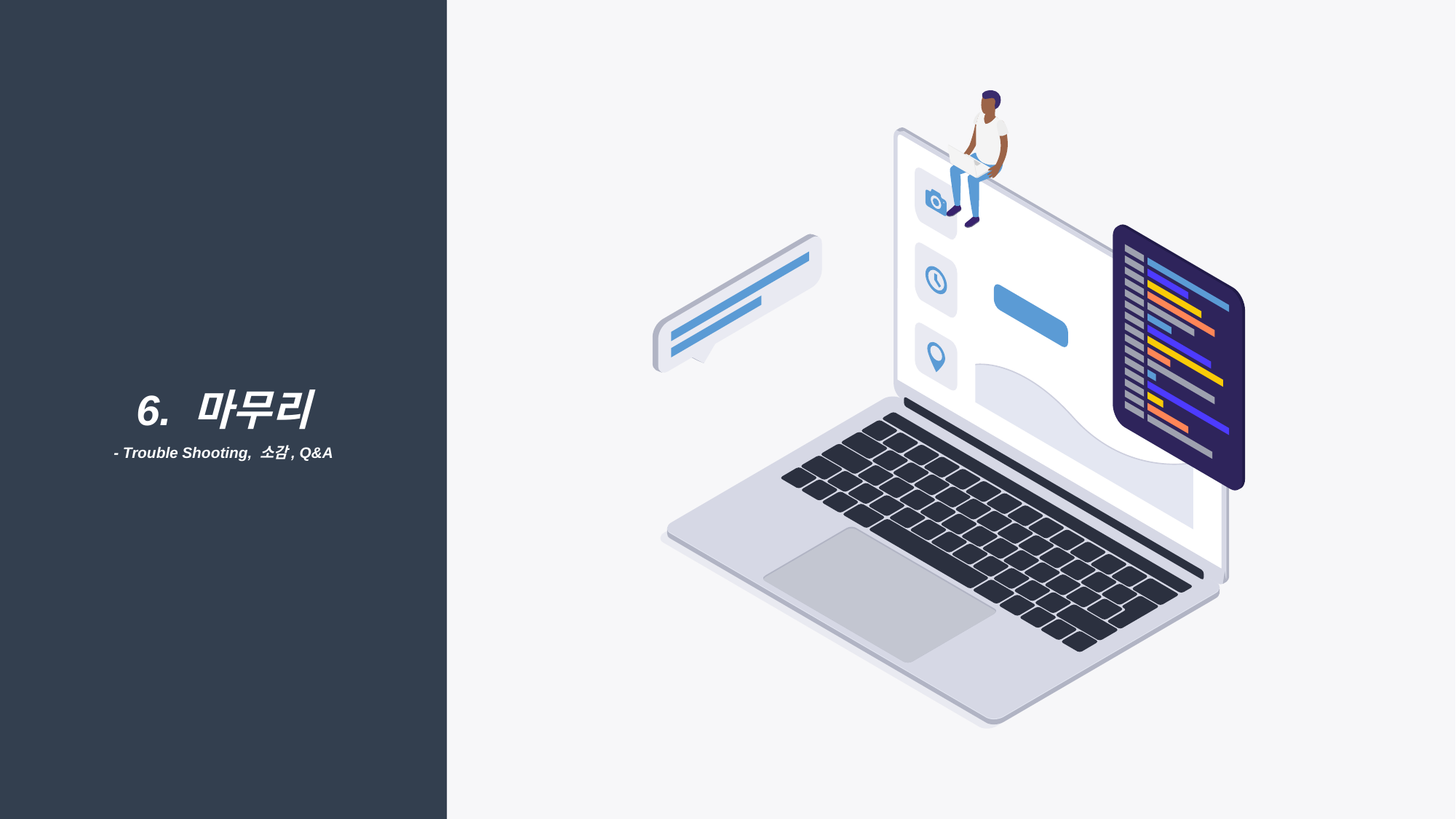

6. 마무리
- Trouble Shooting, 소감, Q&A